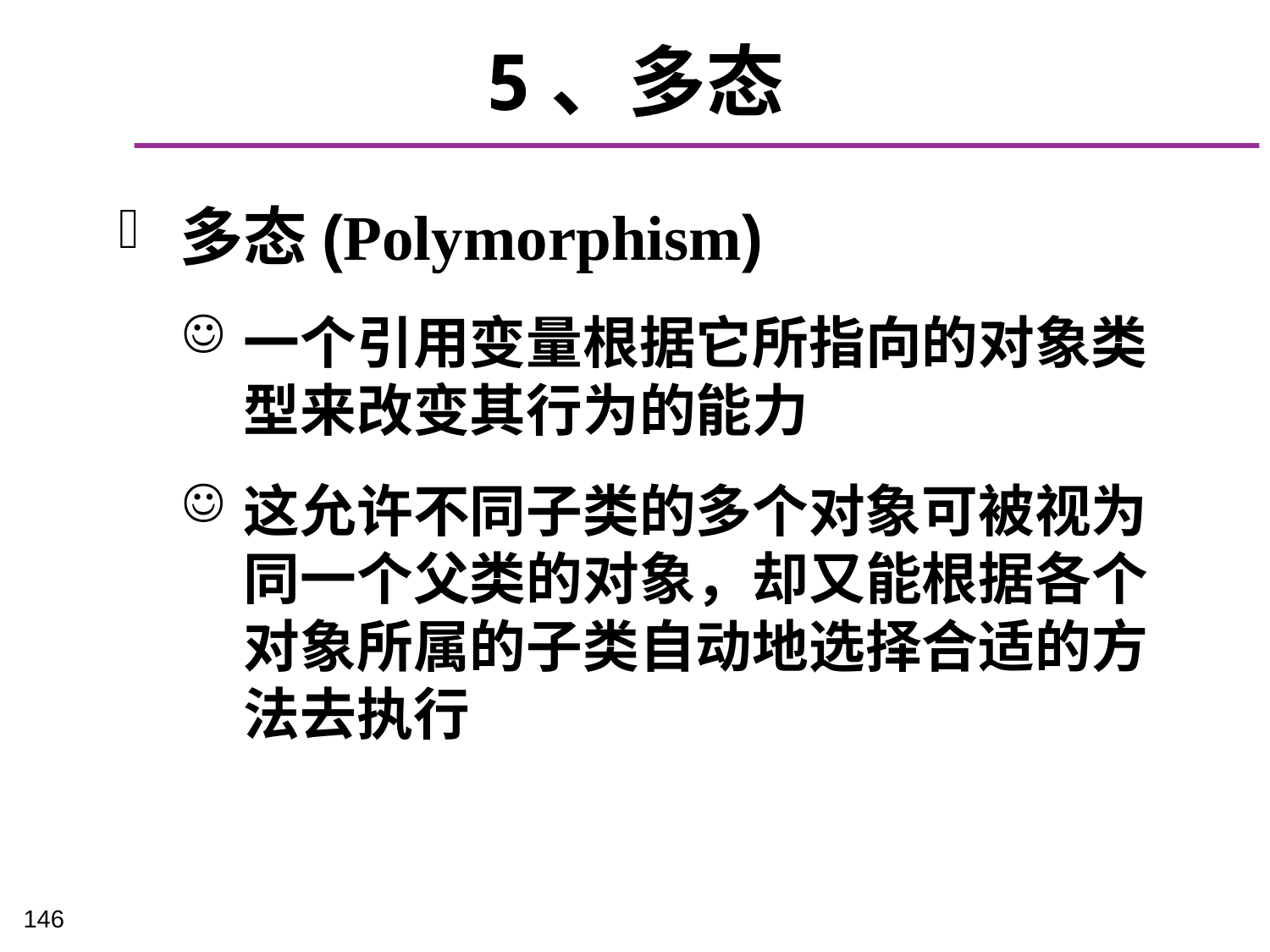

# 5、多态
多态(Polymorphism)
一个引用变量根据它所指向的对象类型来改变其行为的能力
这允许不同子类的多个对象可被视为同一个父类的对象，却又能根据各个对象所属的子类自动地选择合适的方法去执行
146